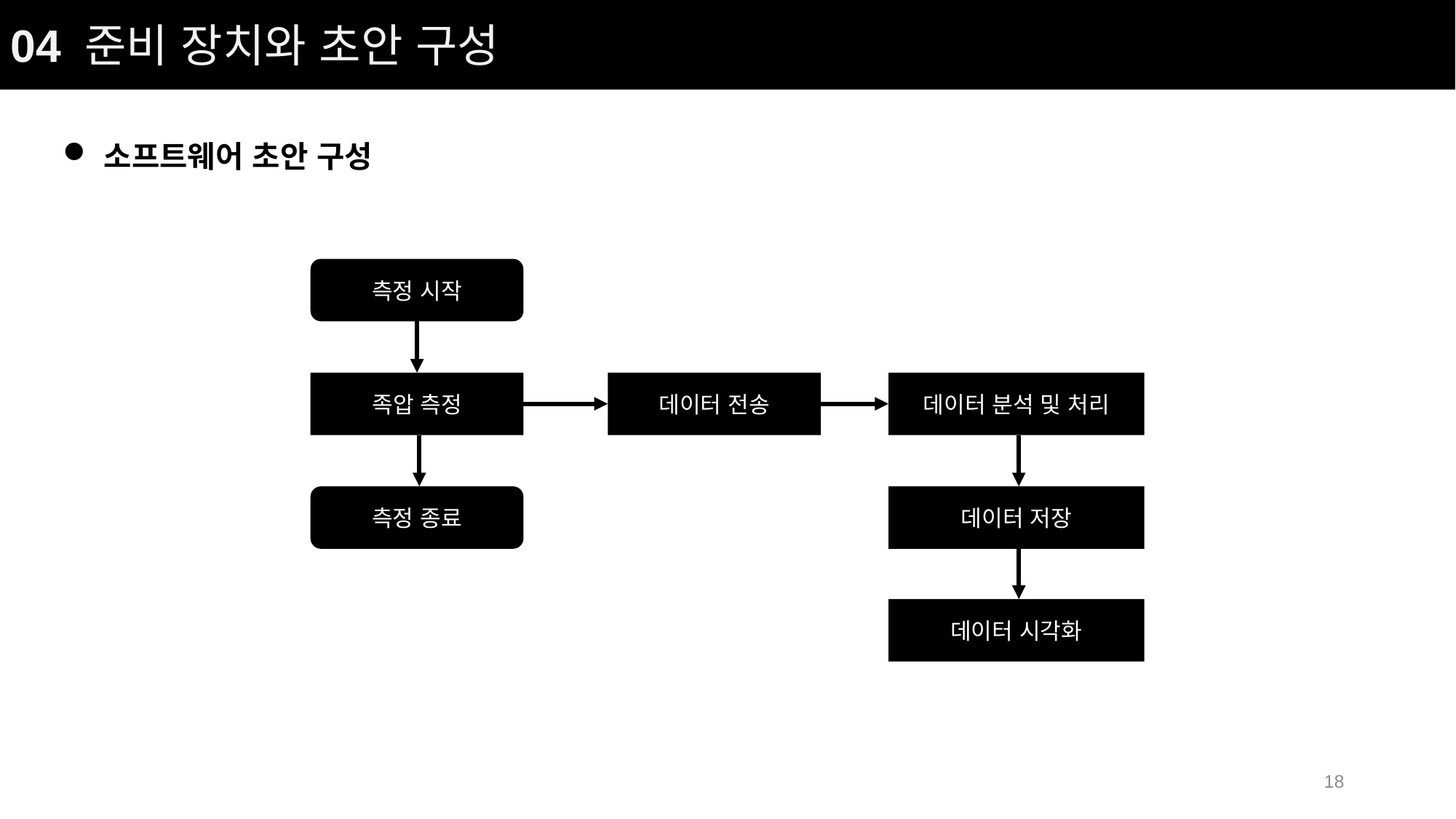

04 준비 장치와 초안 구성
소프트웨어 초안 구성
측정 시작
족압 측정
데이터 전송
데이터 분석 및 처리
측정 종료
데이터 저장
데이터 시각화
18